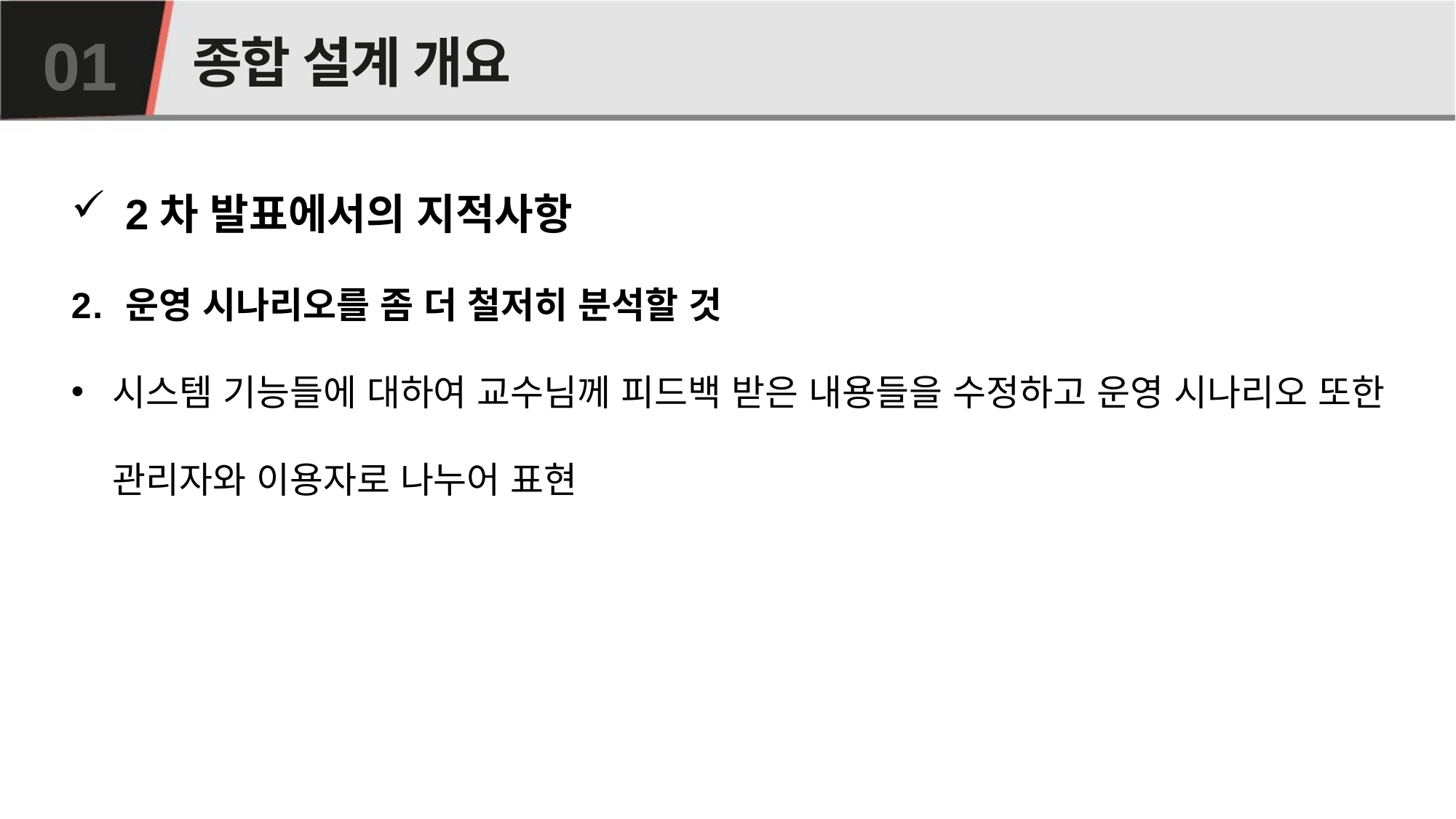

# 종합 설계 개요
01
2차 발표에서의 지적사항
운영 시나리오를 좀 더 철저히 분석할 것
시스템 기능들에 대하여 교수님께 피드백 받은 내용들을 수정하고 운영 시나리오 또한 관리자와 이용자로 나누어 표현